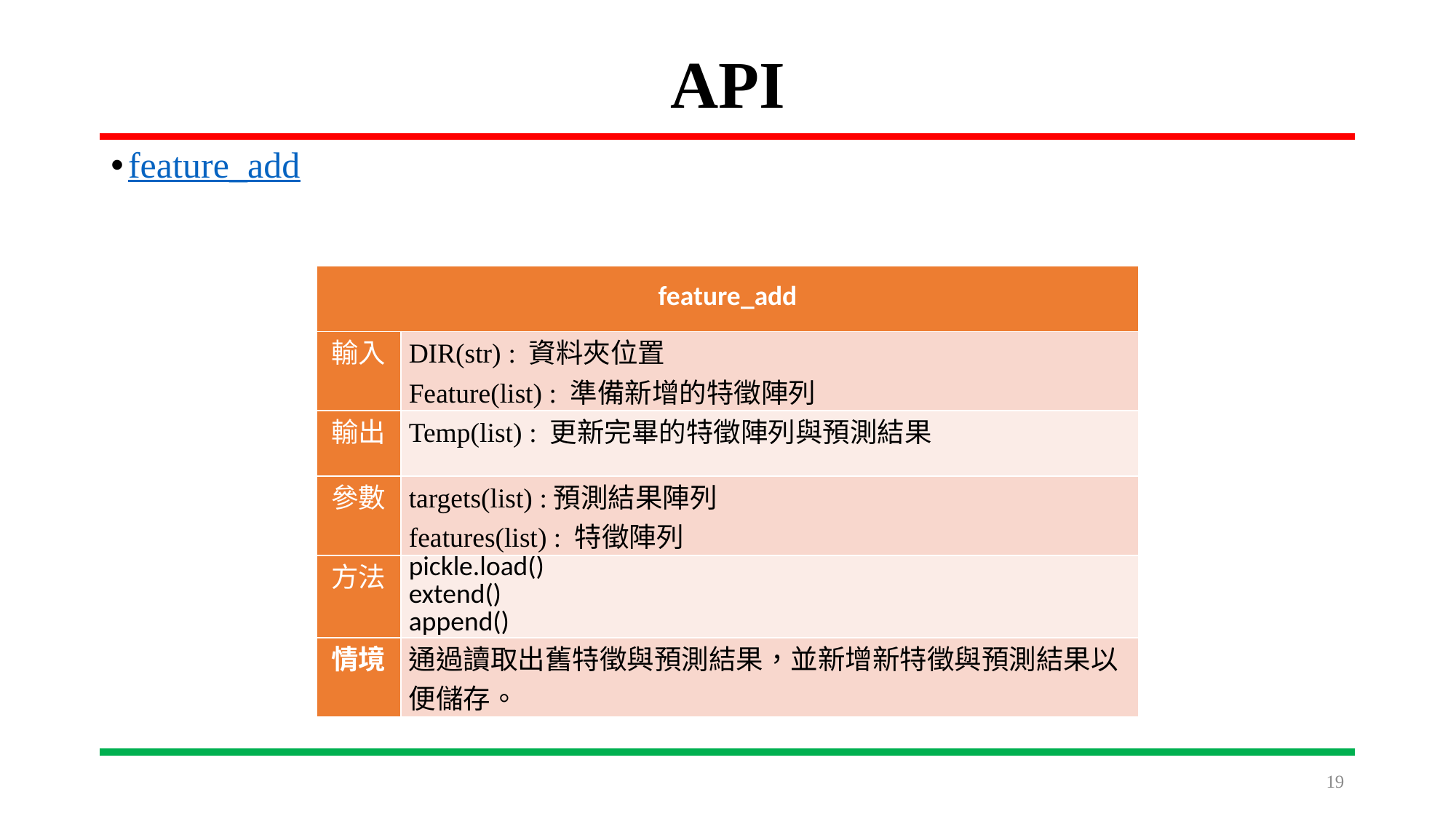

# API
feature_add
| feature\_add |  |
| --- | --- |
| 輸入 | DIR(str) : 資料夾位置 Feature(list) : 準備新增的特徵陣列 |
| 輸出 | Temp(list) : 更新完畢的特徵陣列與預測結果 |
| 參數 | targets(list) :預測結果陣列 features(list) : 特徵陣列 |
| 方法 | pickle.load() extend() append() |
| 情境 | 通過讀取出舊特徵與預測結果，並新增新特徵與預測結果以便儲存。 |
19